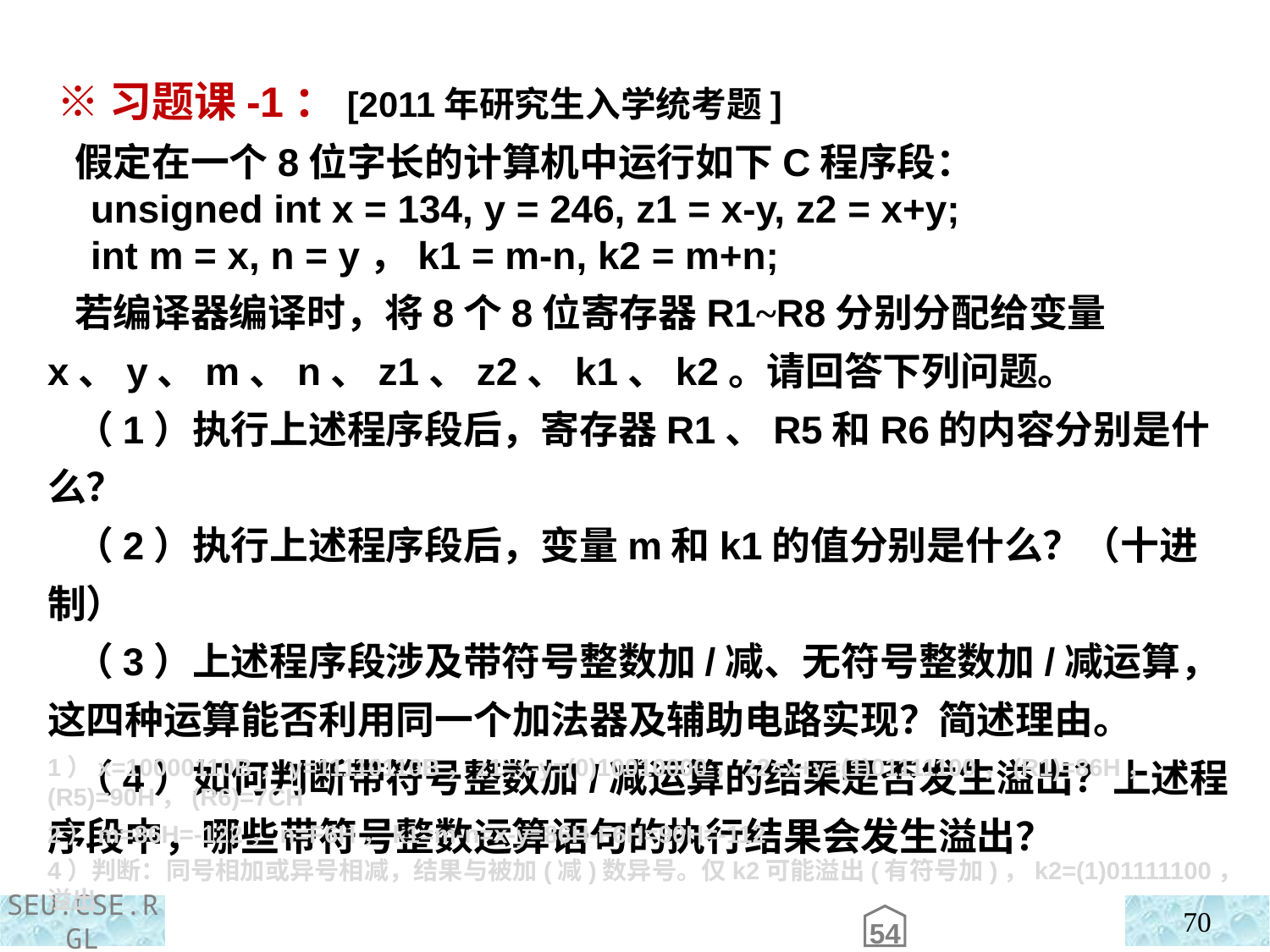

※习题课-1：[2011年研究生入学统考题]
  假定在一个8位字长的计算机中运行如下C程序段：
    unsigned int x = 134, y = 246, z1 = x-y, z2 = x+y;
    int m = x, n = y，k1 = m-n, k2 = m+n;
  若编译器编译时，将8个8位寄存器R1~R8分别分配给变量x、y、m、n、z1、z2、k1、k2。请回答下列问题。
  （1）执行上述程序段后，寄存器R1、R5和R6的内容分别是什么？
  （2）执行上述程序段后，变量m和k1的值分别是什么？（十进制）
  （3）上述程序段涉及带符号整数加/减、无符号整数加/减运算，这四种运算能否利用同一个加法器及辅助电路实现？简述理由。
  （4）如何判断带符号整数加/减运算的结果是否发生溢出？上述程序段中，哪些带符号整数运算语句的执行结果会发生溢出？
1）x=10000110B，y=11110110B，z1=x-y=(0)10010000，z2=x+y=(1)01111100，(R1)=86H，(R5)=90H，(R6)=7CH
2）m=86H=-122，n=F6H，k1=m-n=x-y=86H-F6H=90H=-112
4）判断：同号相加或异号相减，结果与被加(减)数异号。仅k2可能溢出(有符号加)，k2=(1)01111100，溢出
70
54